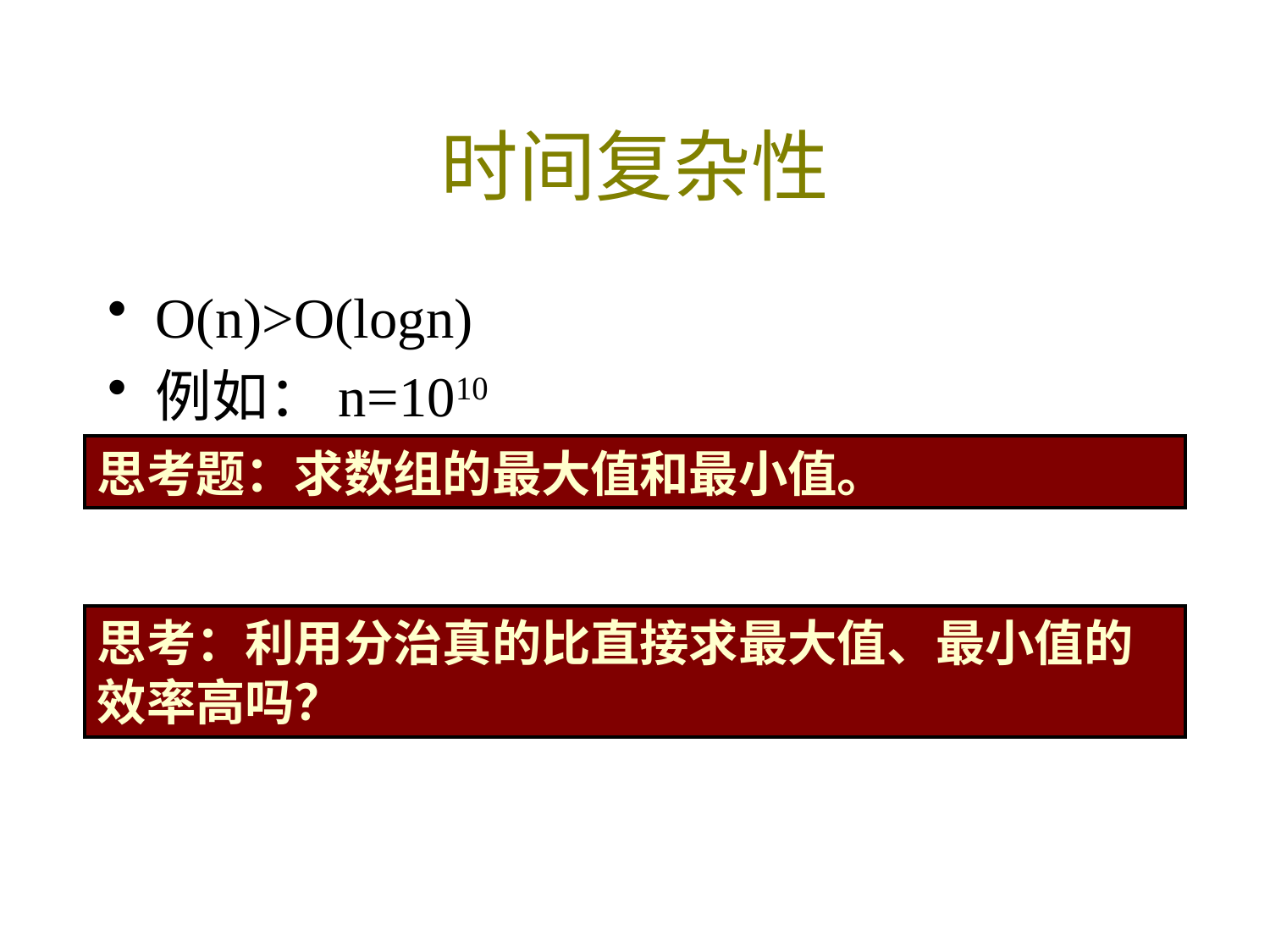

# 时间复杂性
O(n)>O(logn)
例如：n=1010
思考题：求数组的最大值和最小值。
思考：利用分治真的比直接求最大值、最小值的效率高吗？